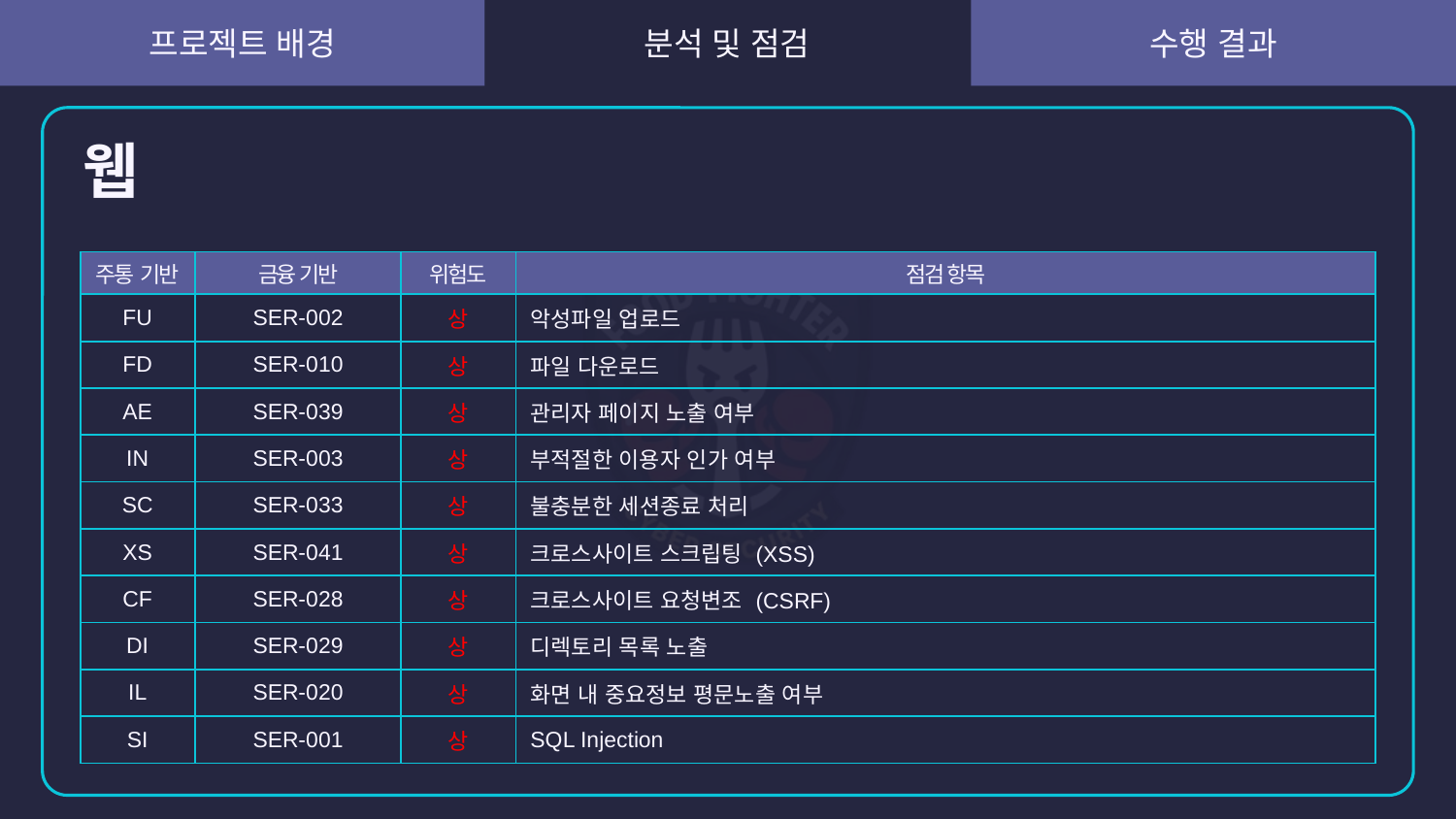

# 웹
| 주통 기반 | 금융 기반 | 위험도 | 점검 항목 |
| --- | --- | --- | --- |
| FU | SER-002 | 상 | 악성파일 업로드 |
| FD | SER-010 | 상 | 파일 다운로드 |
| AE | SER-039 | 상 | 관리자 페이지 노출 여부 |
| IN | SER-003 | 상 | 부적절한 이용자 인가 여부 |
| SC | SER-033 | 상 | 불충분한 세션종료 처리 |
| XS | SER-041 | 상 | 크로스사이트 스크립팅 (XSS) |
| CF | SER-028 | 상 | 크로스사이트 요청변조 (CSRF) |
| DI | SER-029 | 상 | 디렉토리 목록 노출 |
| IL | SER-020 | 상 | 화면 내 중요정보 평문노출 여부 |
| SI | SER-001 | 상 | SQL Injection |